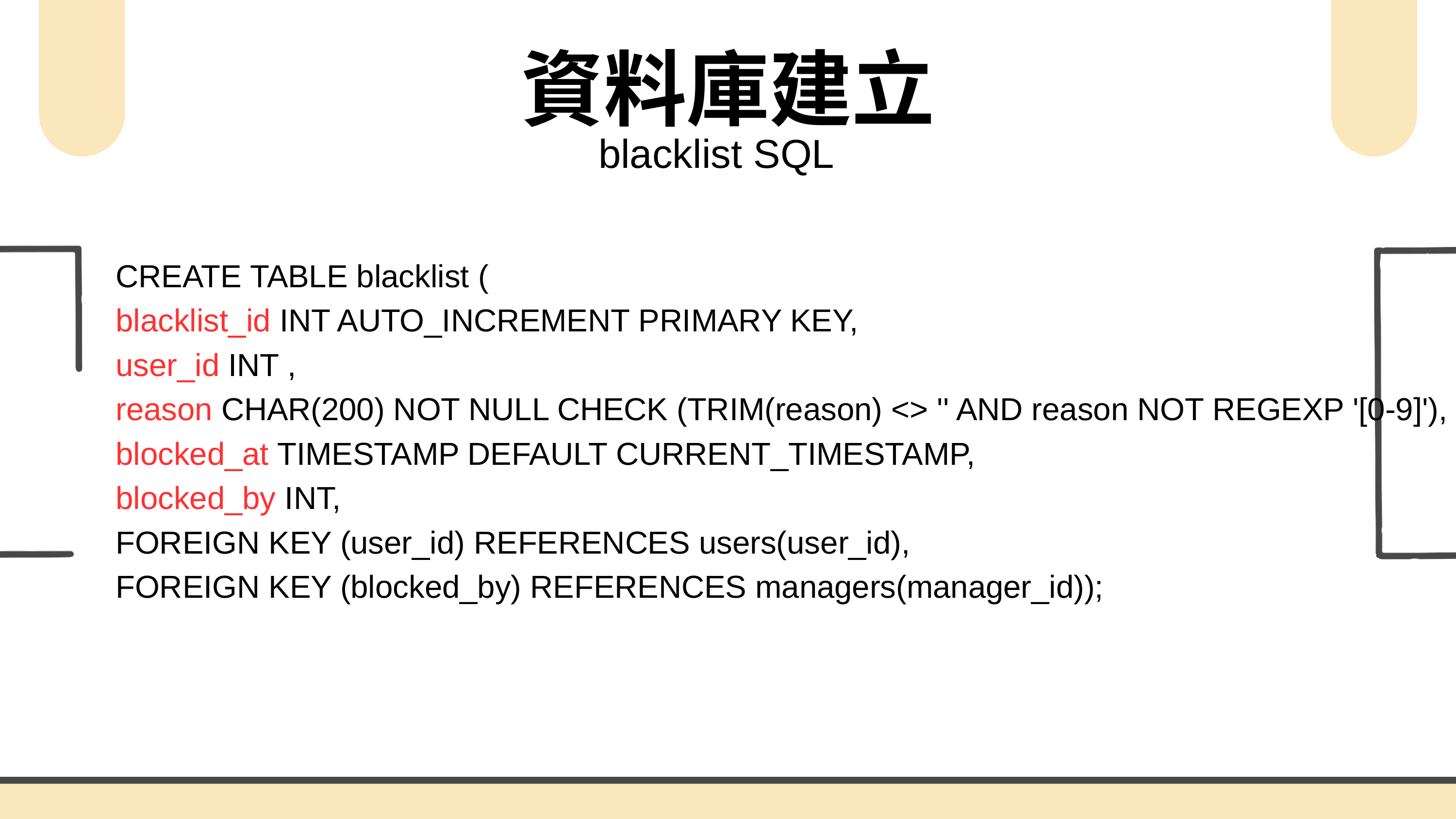

資料庫建立
blacklist SQL

CREATE TABLE blacklist (
blacklist_id INT AUTO_INCREMENT PRIMARY KEY,
user_id INT ,
reason CHAR(200) NOT NULL CHECK (TRIM(reason) <> '' AND reason NOT REGEXP '[0-9]'),
blocked_at TIMESTAMP DEFAULT CURRENT_TIMESTAMP,
blocked_by INT,
FOREIGN KEY (user_id) REFERENCES users(user_id),
FOREIGN KEY (blocked_by) REFERENCES managers(manager_id));